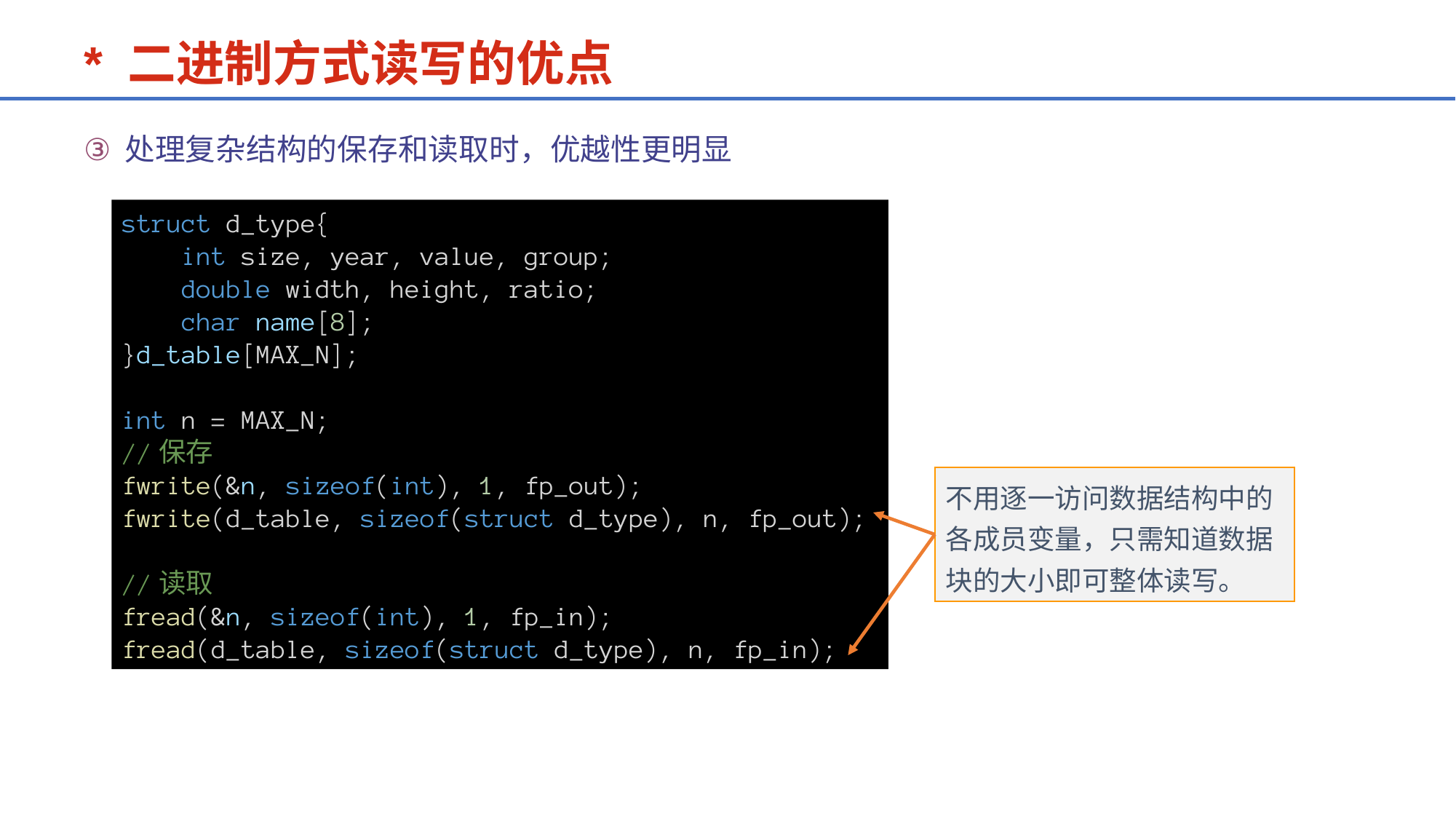

* 二进制方式读写的优点
处理复杂结构的保存和读取时，优越性更明显
struct d_type{
    int size, year, value, group;
    double width, height, ratio;
    char name[8];
}d_table[MAX_N];
int n = MAX_N;
//保存
fwrite(&n, sizeof(int), 1, fp_out);
fwrite(d_table, sizeof(struct d_type), n, fp_out);
//读取
fread(&n, sizeof(int), 1, fp_in);
fread(d_table, sizeof(struct d_type), n, fp_in);
不用逐一访问数据结构中的各成员变量，只需知道数据块的大小即可整体读写。